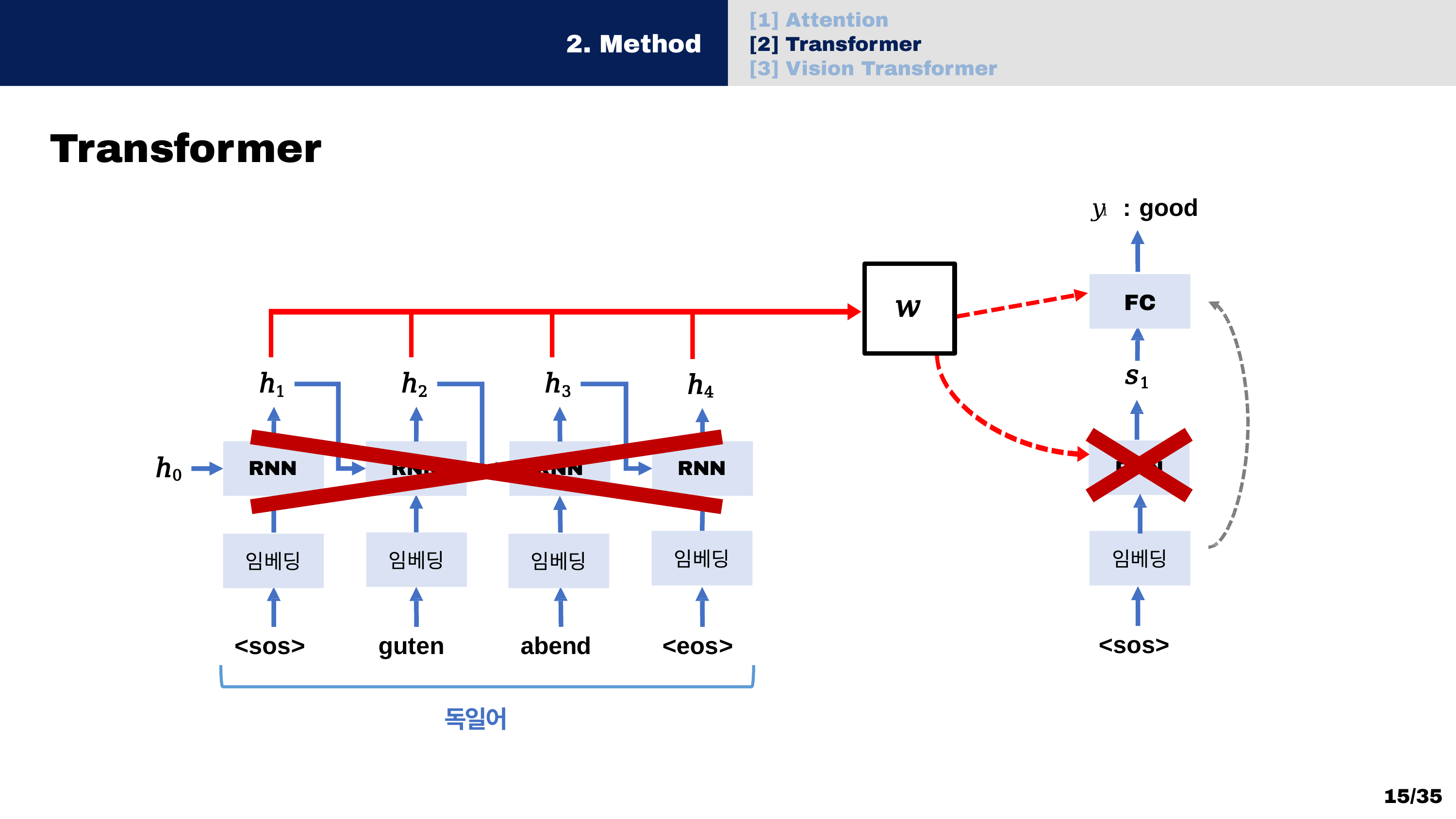

[1] Attention
[2] Transformer
[3] Vision Transformer
2. Method
Transformer
𝑦  : good
1

FC
𝑤

𝑠1
ℎ1
ℎ2
ℎ3
ℎ4

ℎ0
RNN
RNN
RNN
RNN
RNN

임베딩
임베딩
임베딩
임베딩
임베딩

<sos>
<sos>
guten
abend
<eos>

독일어